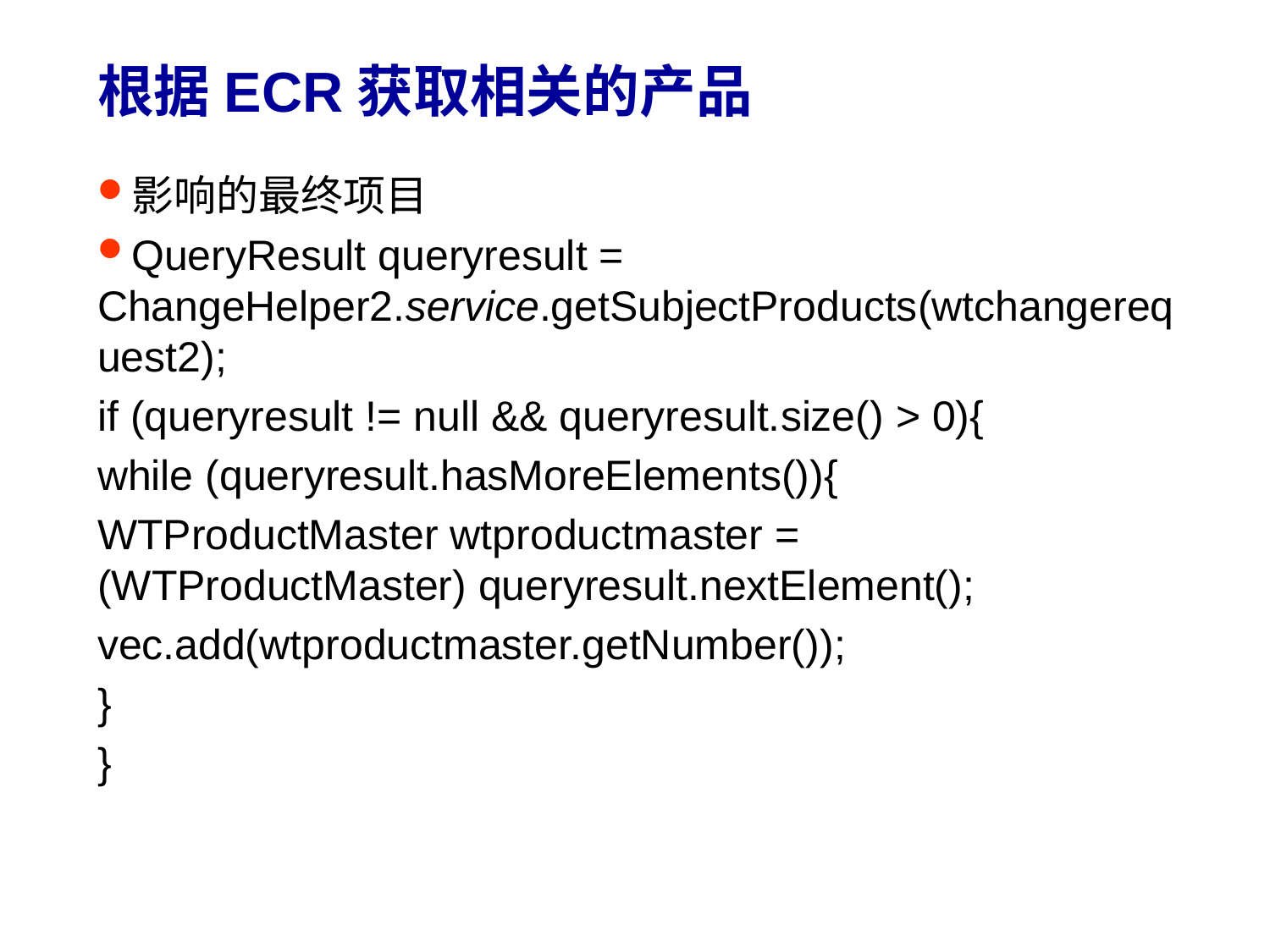

# 根据ECR获取相关的产品
影响的最终项目
QueryResult queryresult = ChangeHelper2.service.getSubjectProducts(wtchangerequest2);
if (queryresult != null && queryresult.size() > 0){
while (queryresult.hasMoreElements()){
WTProductMaster wtproductmaster = (WTProductMaster) queryresult.nextElement();
vec.add(wtproductmaster.getNumber());
}
}